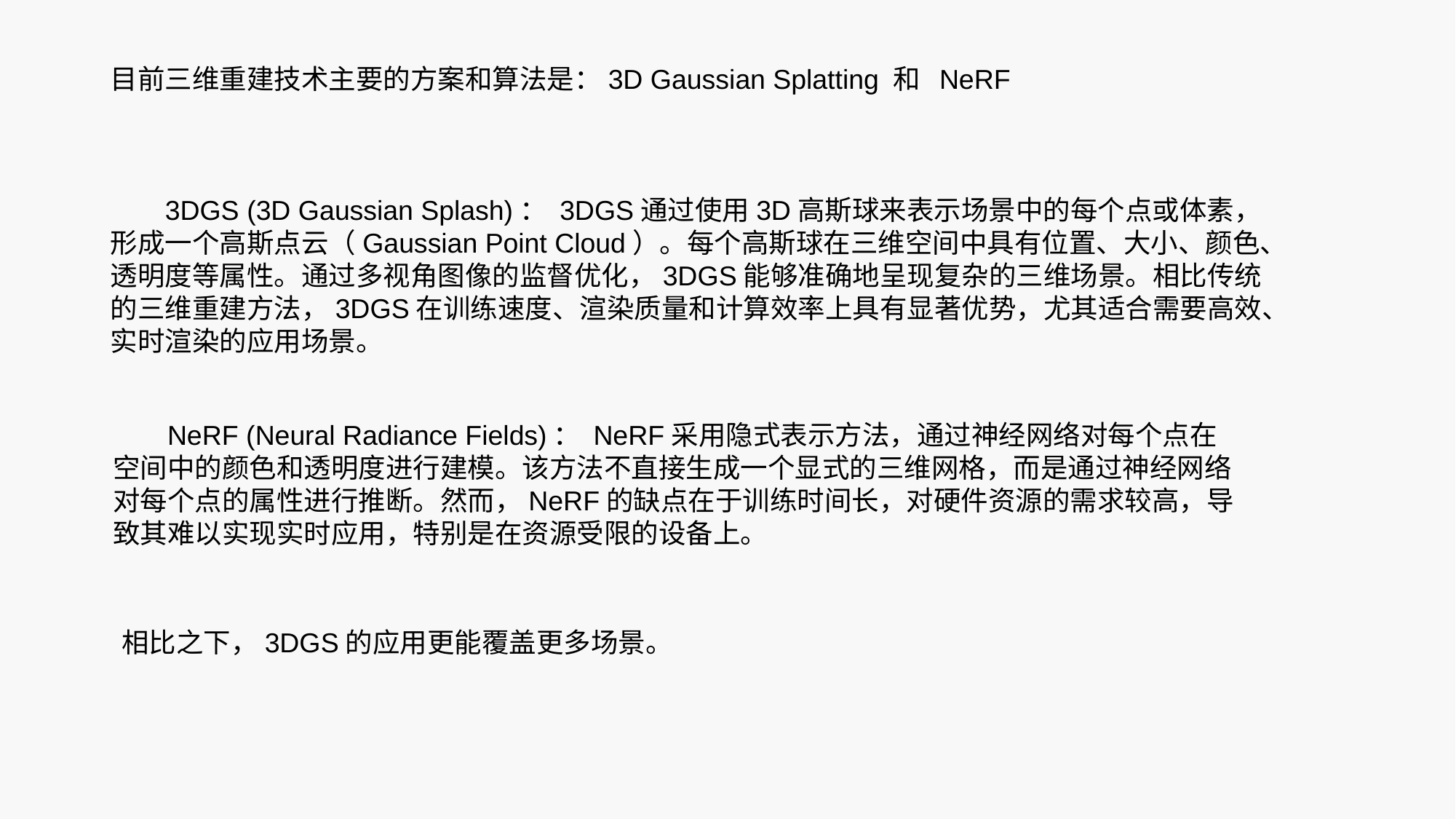

目前三维重建技术主要的方案和算法是：3D Gaussian Splatting 和  NeRF

3DGS (3D Gaussian Splash)： 3DGS通过使用3D高斯球来表示场景中的每个点或体素，形成一个高斯点云（Gaussian Point Cloud）。每个高斯球在三维空间中具有位置、大小、颜色、透明度等属性。通过多视角图像的监督优化，3DGS能够准确地呈现复杂的三维场景。相比传统的三维重建方法，3DGS在训练速度、渲染质量和计算效率上具有显著优势，尤其适合需要高效、实时渲染的应用场景。

NeRF (Neural Radiance Fields)： NeRF采用隐式表示方法，通过神经网络对每个点在空间中的颜色和透明度进行建模。该方法不直接生成一个显式的三维网格，而是通过神经网络对每个点的属性进行推断。然而，NeRF的缺点在于训练时间长，对硬件资源的需求较高，导致其难以实现实时应用，特别是在资源受限的设备上。

相比之下，3DGS的应用更能覆盖更多场景。